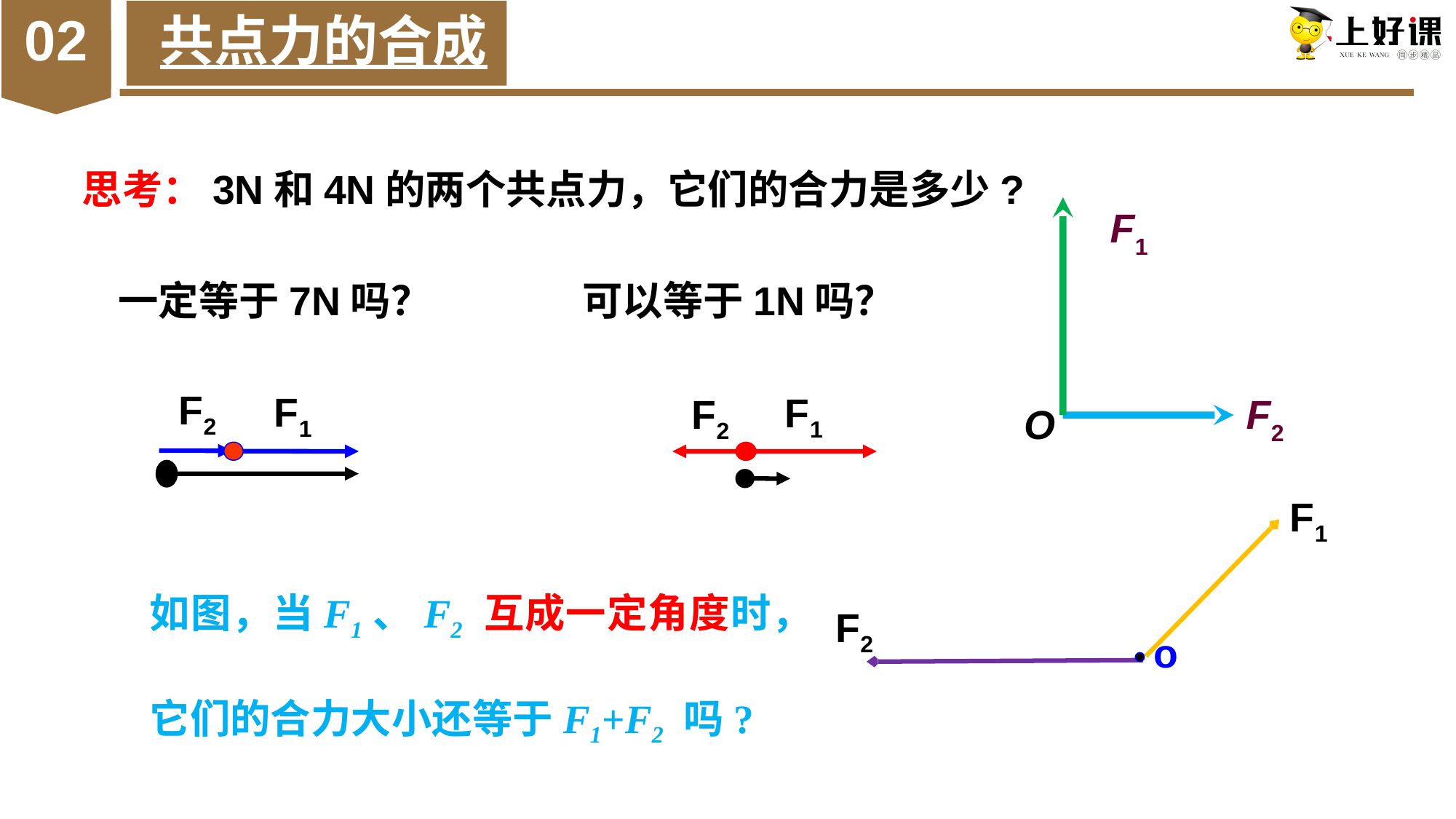

02

共点力的合成

思考：3N和4N的两个共点力，它们的合力是多少?

F1
F2
O

一定等于7N吗？
可以等于1N吗？
F2
F1
F1

F2

F1

F2

o
如图，当F1、F2 互成一定角度时，它们的合力大小还等于F1+F2 吗?